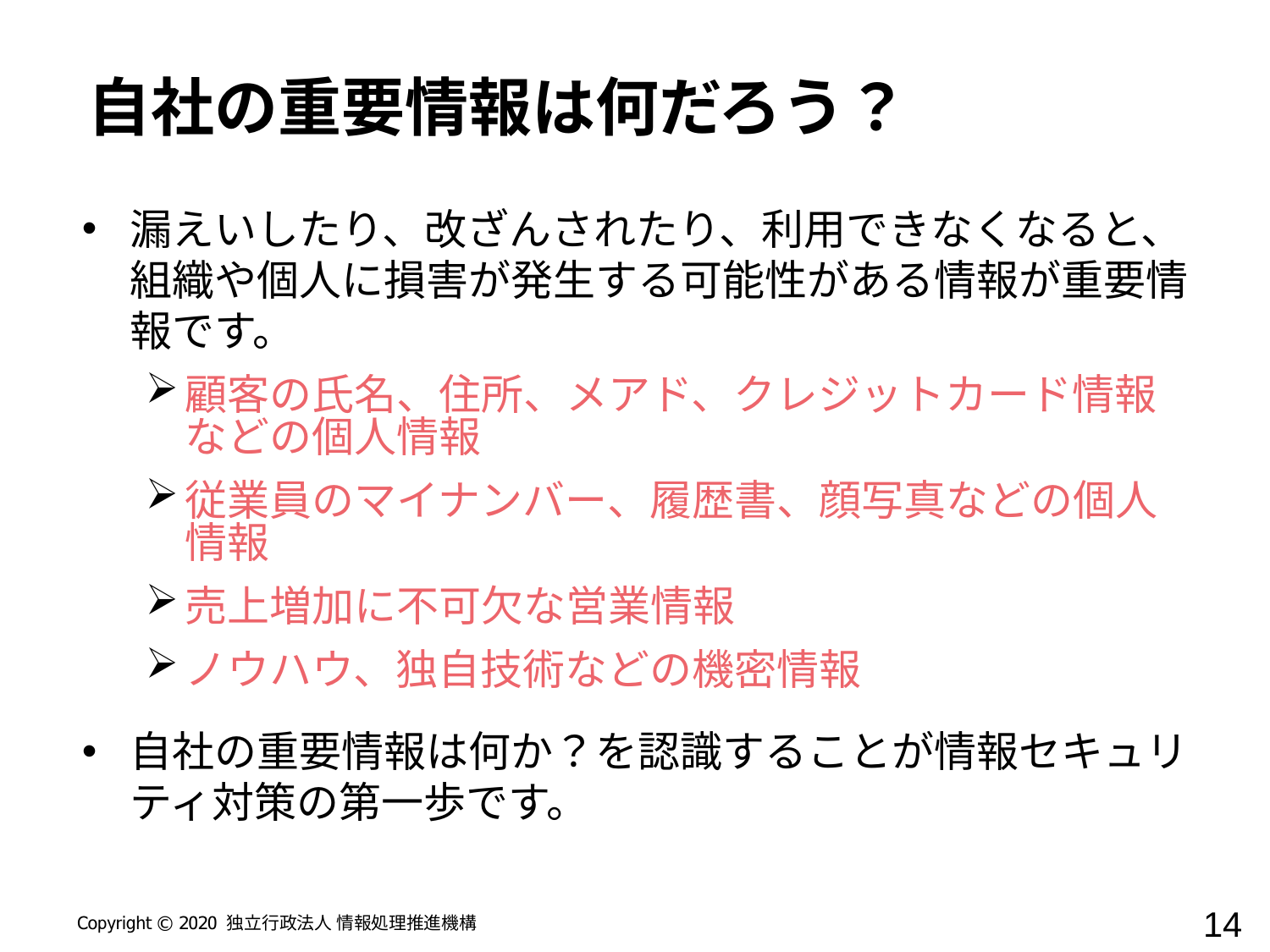

# 自社の重要情報は何だろう？
漏えいしたり、改ざんされたり、利用できなくなると、組織や個人に損害が発生する可能性がある情報が重要情報です。
顧客の氏名、住所、メアド、クレジットカード情報などの個人情報
従業員のマイナンバー、履歴書、顔写真などの個人情報
売上増加に不可欠な営業情報
ノウハウ、独自技術などの機密情報
自社の重要情報は何か？を認識することが情報セキュリティ対策の第一歩です。